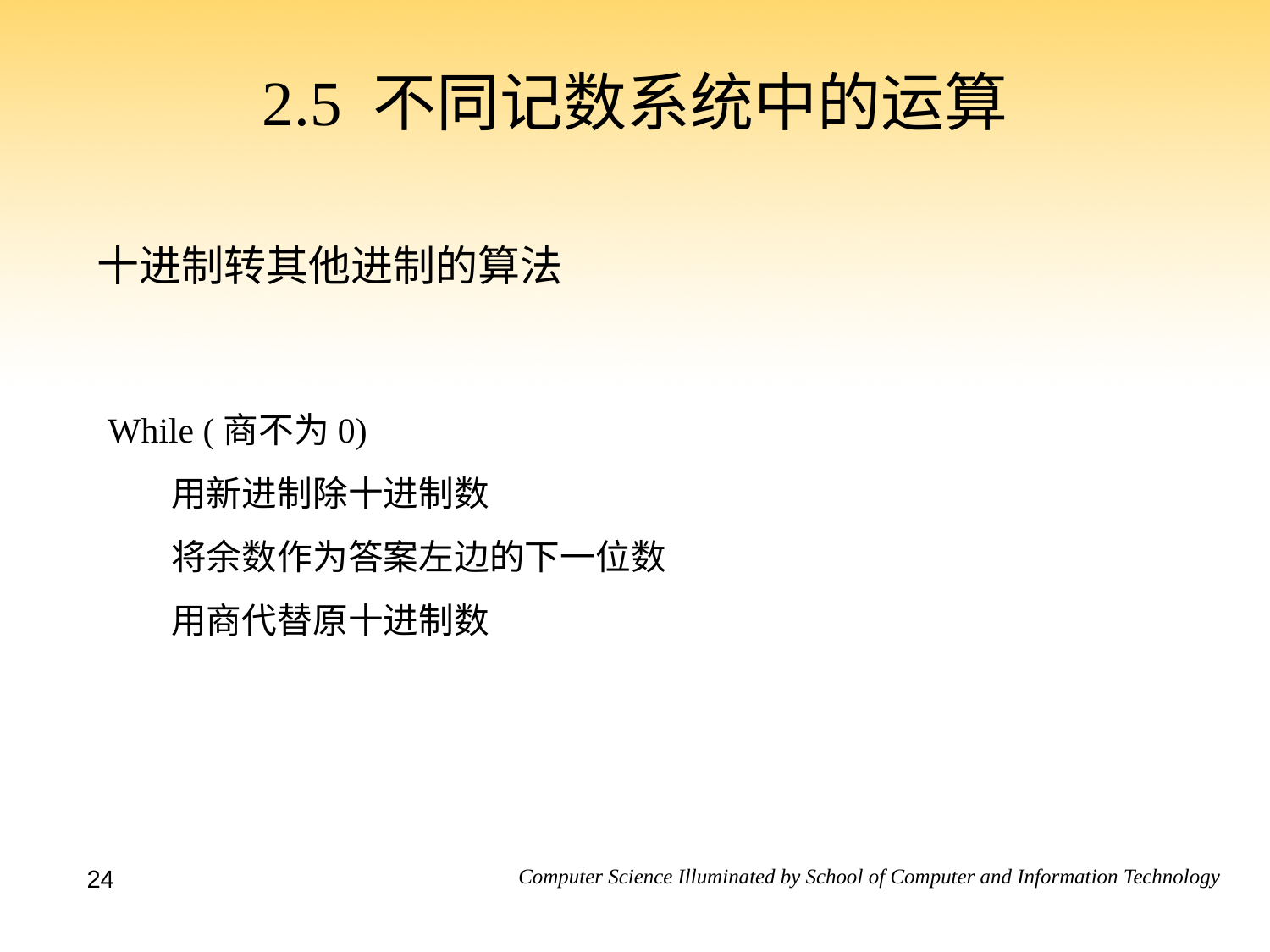

# 2.5 不同记数系统中的运算
十进制转其他进制的算法
While (商不为0)
用新进制除十进制数
将余数作为答案左边的下一位数
用商代替原十进制数
24
19